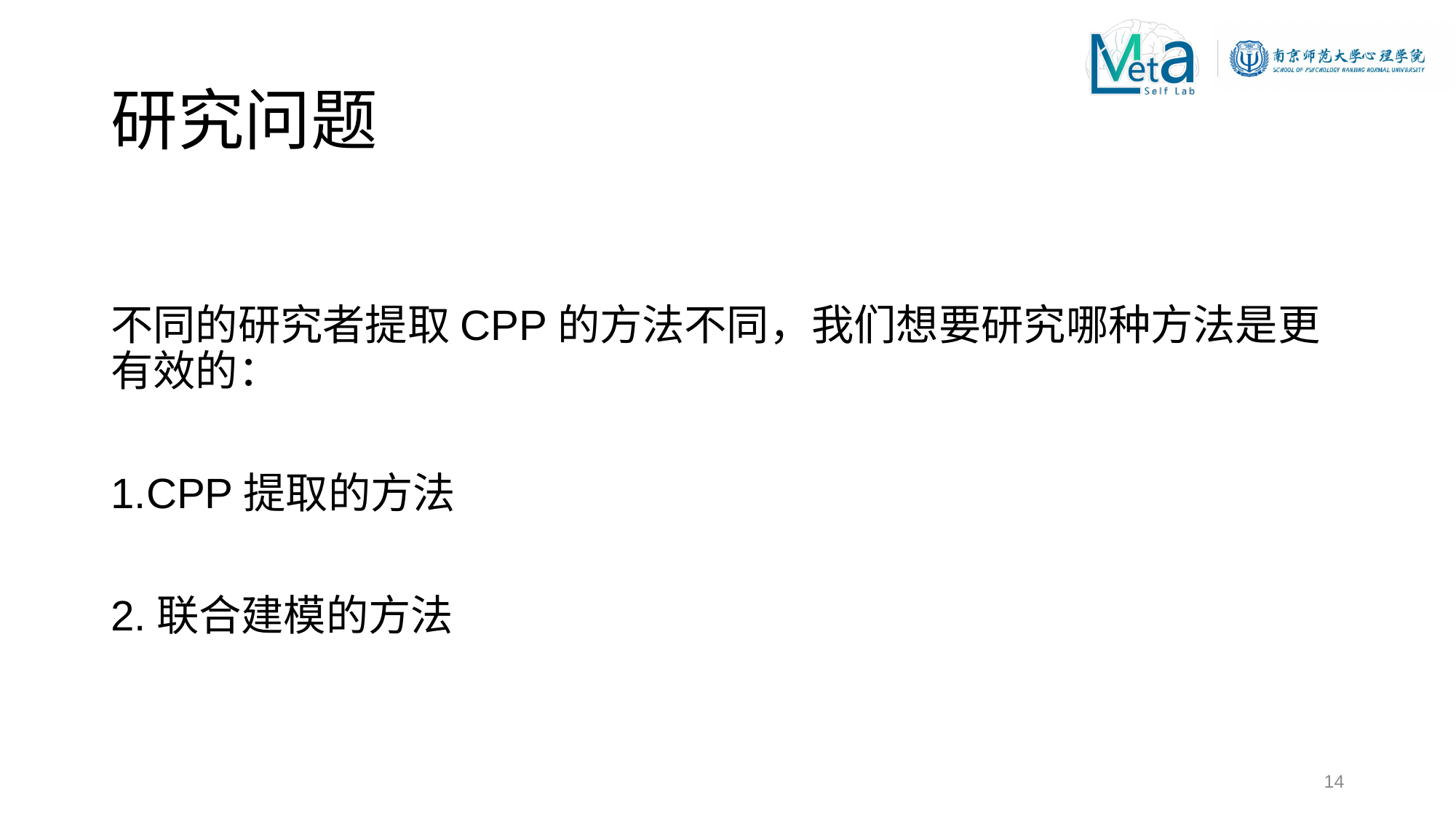

# 研究问题
不同的研究者提取CPP的方法不同，我们想要研究哪种方法是更有效的：

1.CPP提取的方法

2.联合建模的方法
14